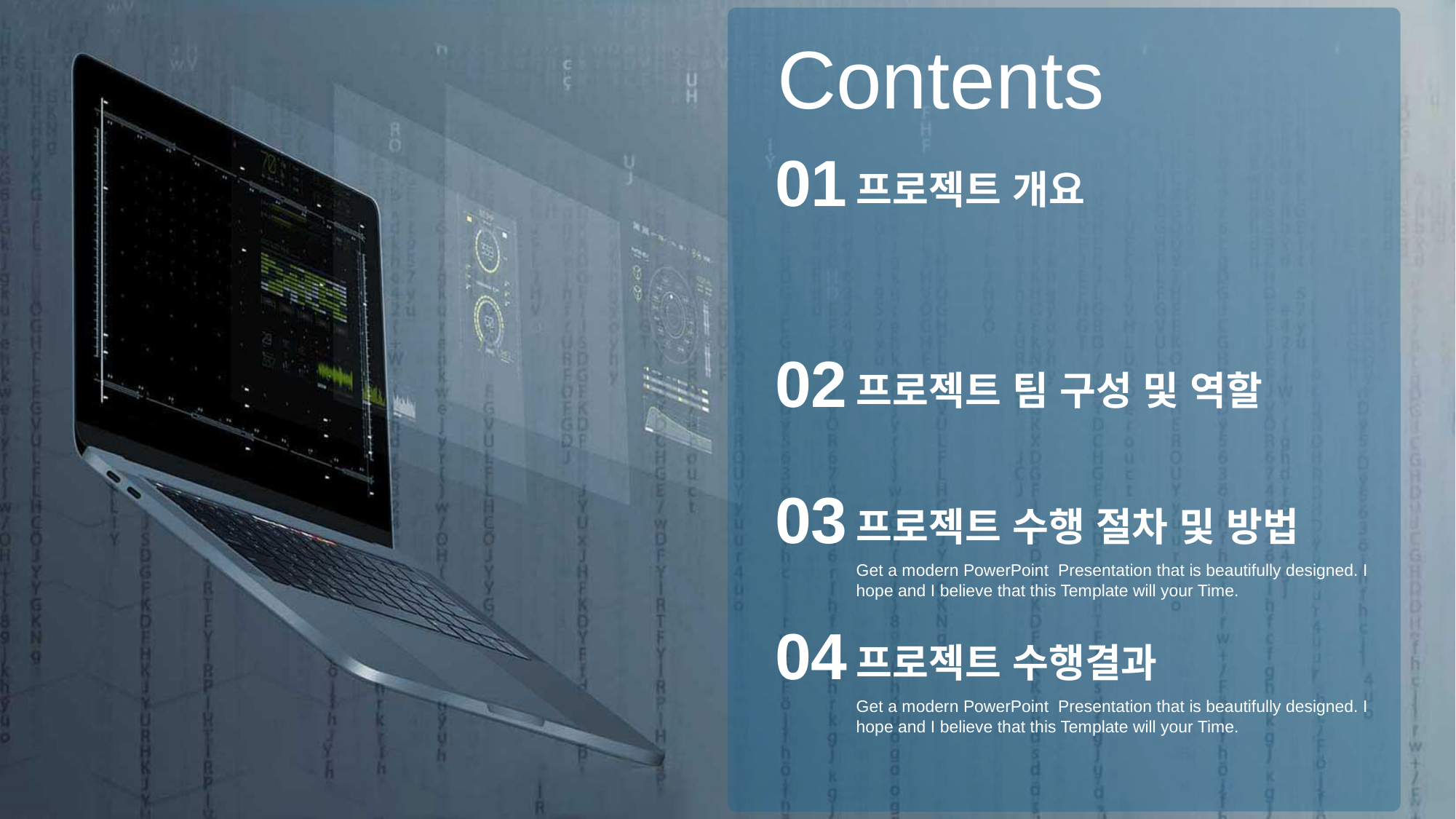

Contents
01
프로젝트 개요

02
프로젝트 팀 구성 및 역할
03
프로젝트 수행 절차 및 방법
Get a modern PowerPoint  Presentation that is beautifully designed. I hope and I believe that this Template will your Time.
04
프로젝트 수행결과
Get a modern PowerPoint  Presentation that is beautifully designed. I hope and I believe that this Template will your Time.